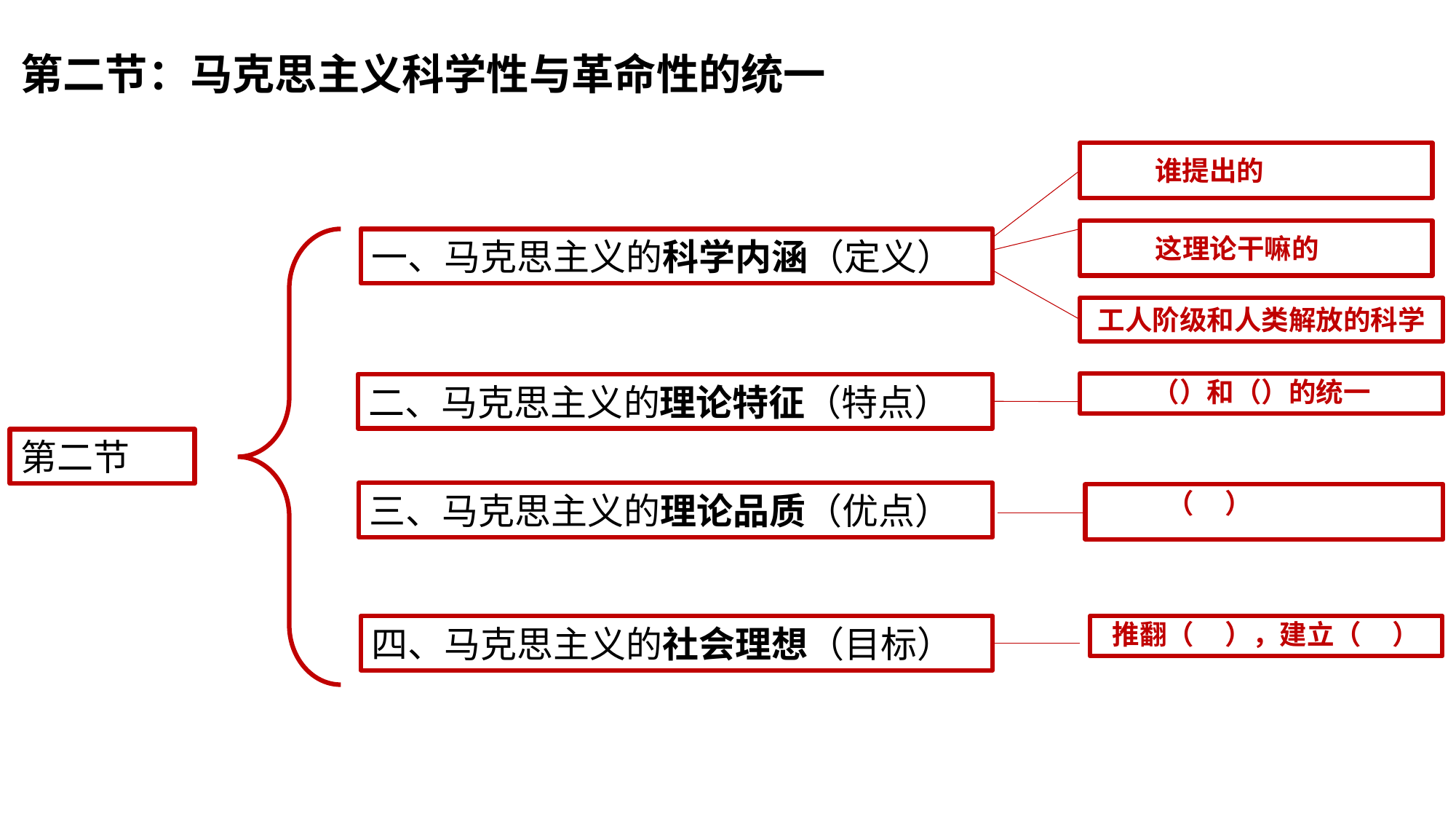

第二节：马克思主义科学性与革命性的统一

谁提出的

这理论干嘛的

一、马克思主义的科学内涵（定义）
工人阶级和人类解放的科学
（）和（）的统一
二、马克思主义的理论特征（特点）
第二节
三、马克思主义的理论品质（优点）
（     ）

四、马克思主义的社会理想（目标）
推翻（     ），建立（     ）